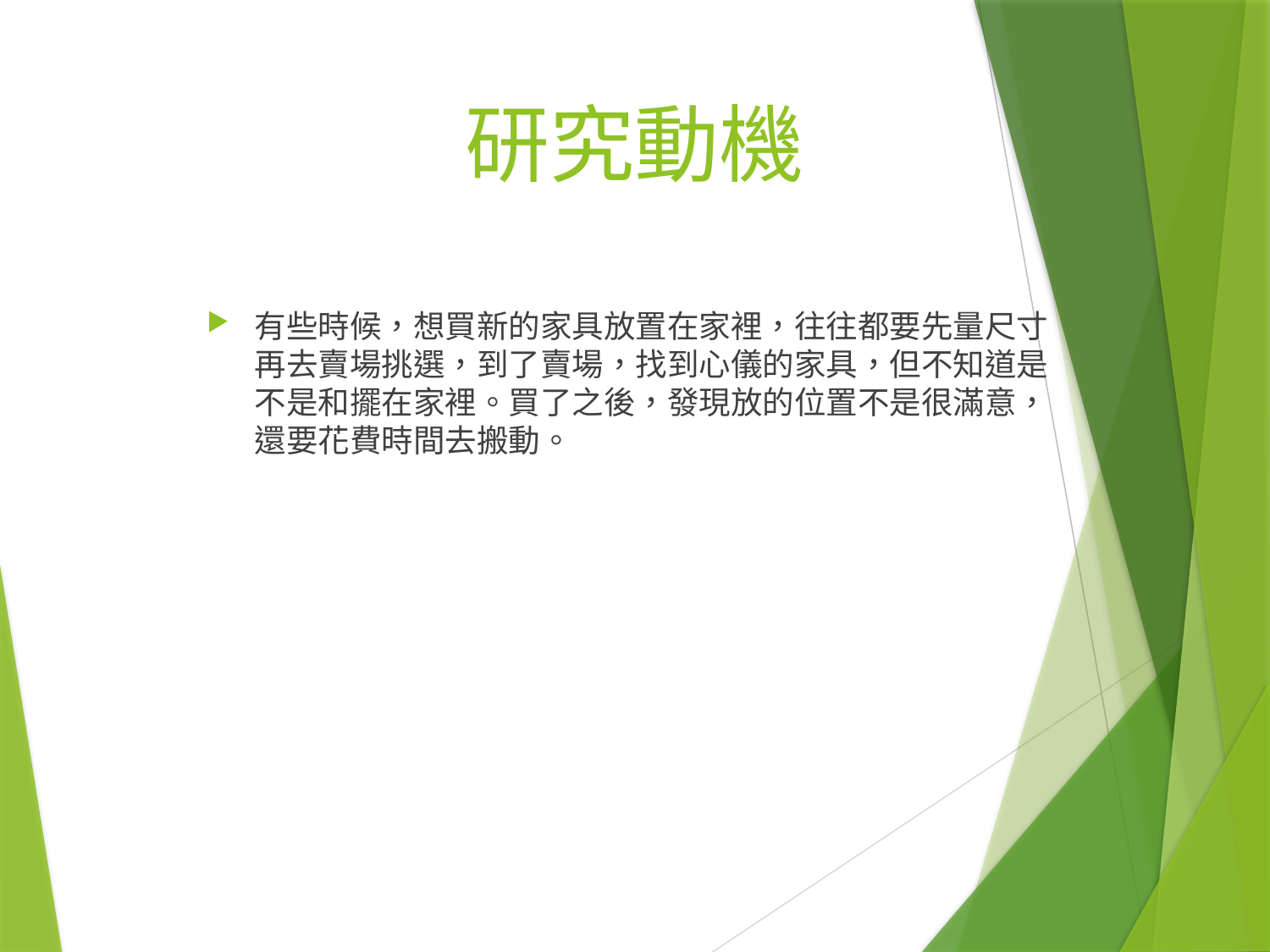

# 研究動機
有些時候，想買新的家具放置在家裡，往往都要先量尺寸再去賣場挑選，到了賣場，找到心儀的家具，但不知道是不是和擺在家裡。買了之後，發現放的位置不是很滿意，還要花費時間去搬動。